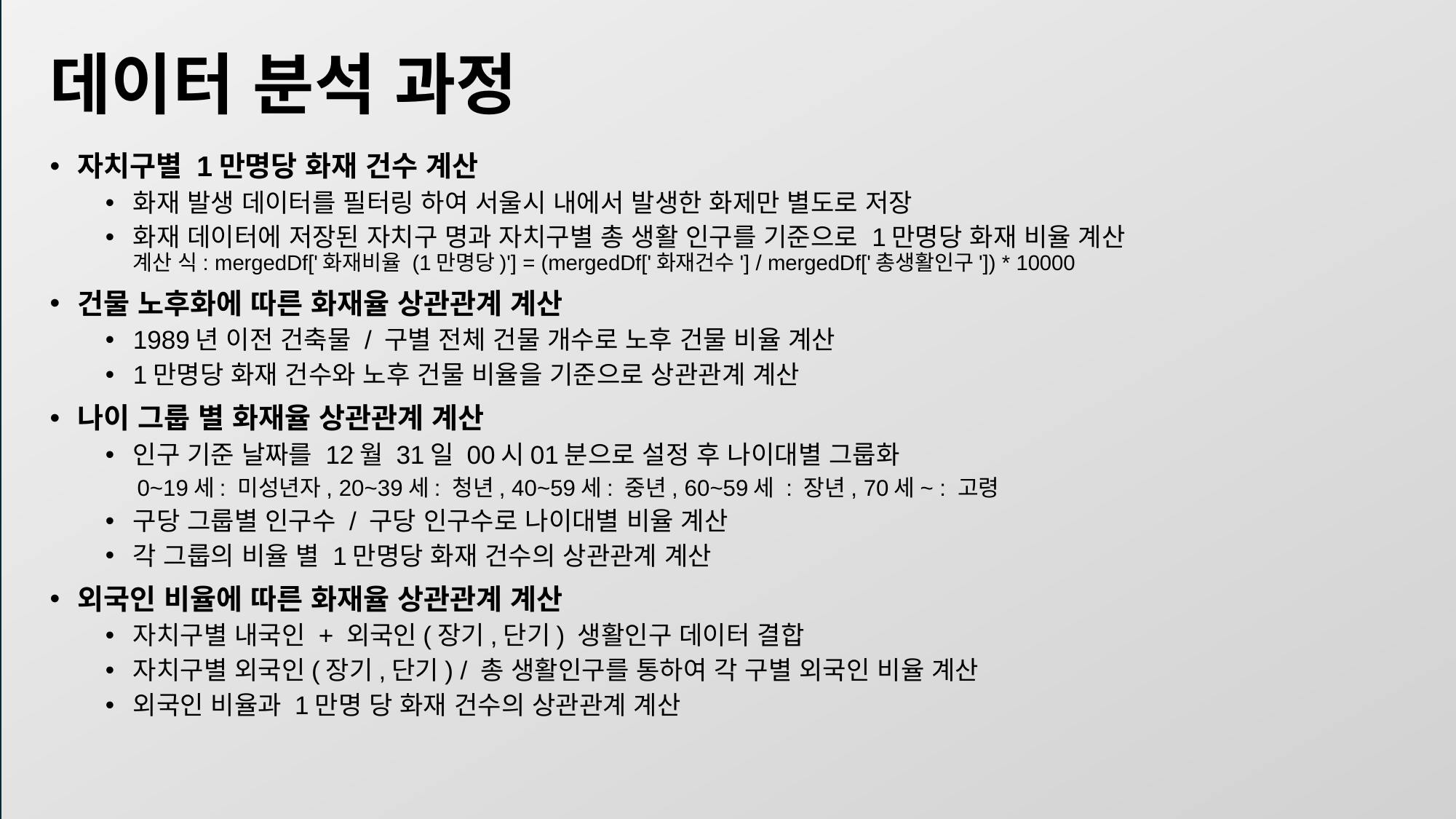

# 데이터 분석 과정
자치구별 1만명당 화재 건수 계산
화재 발생 데이터를 필터링 하여 서울시 내에서 발생한 화제만 별도로 저장
화재 데이터에 저장된 자치구 명과 자치구별 총 생활 인구를 기준으로 1만명당 화재 비율 계산
계산 식: mergedDf['화재비율 (1만명당)'] = (mergedDf['화재건수'] / mergedDf['총생활인구']) * 10000
건물 노후화에 따른 화재율 상관관계 계산
1989년 이전 건축물 / 구별 전체 건물 개수로 노후 건물 비율 계산
1만명당 화재 건수와 노후 건물 비율을 기준으로 상관관계 계산
나이 그룹 별 화재율 상관관계 계산
인구 기준 날짜를 12월 31일 00시01분으로 설정 후 나이대별 그룹화
     0~19세: 미성년자, 20~39세: 청년, 40~59세: 중년, 60~59세 : 장년, 70세~ : 고령
구당 그룹별 인구수 / 구당 인구수로 나이대별 비율 계산
각 그룹의 비율 별 1만명당 화재 건수의 상관관계 계산
외국인 비율에 따른 화재율 상관관계 계산
자치구별 내국인 + 외국인(장기,단기) 생활인구 데이터 결합
자치구별 외국인(장기,단기) / 총 생활인구를 통하여 각 구별 외국인 비율 계산
외국인 비율과 1만명 당 화재 건수의 상관관계 계산